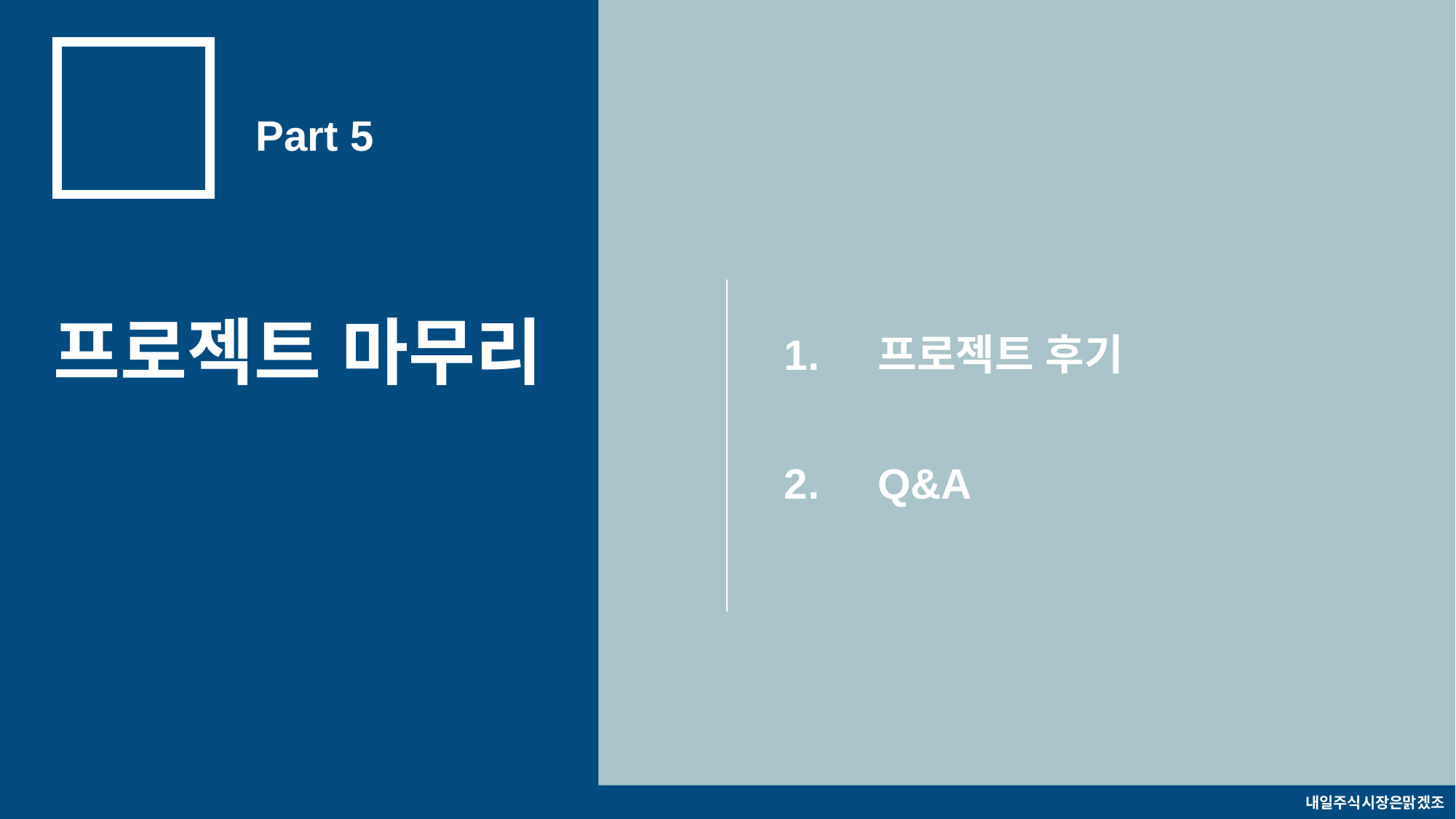

Part 5
프로젝트 마무리
1.
프로젝트 후기
2.
Q&A
내일주식시장은맑겠조